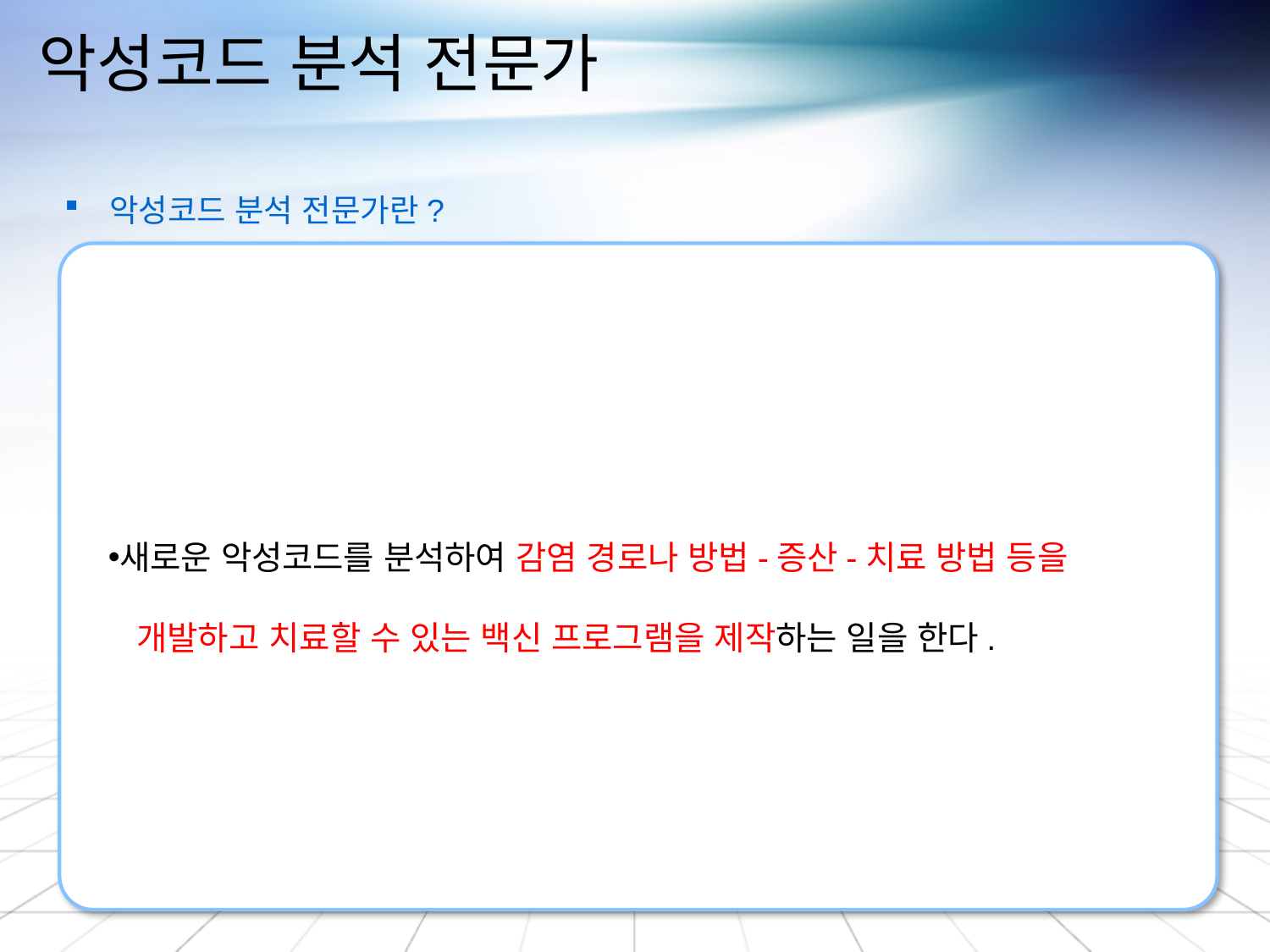

# 악성코드 분석 전문가
 악성코드 분석 전문가란?

새로운 악성코드를 분석하여 감염 경로나 방법-증산-치료 방법 등을
  개발하고 치료할 수 있는 백신 프로그램을 제작하는 일을 한다.